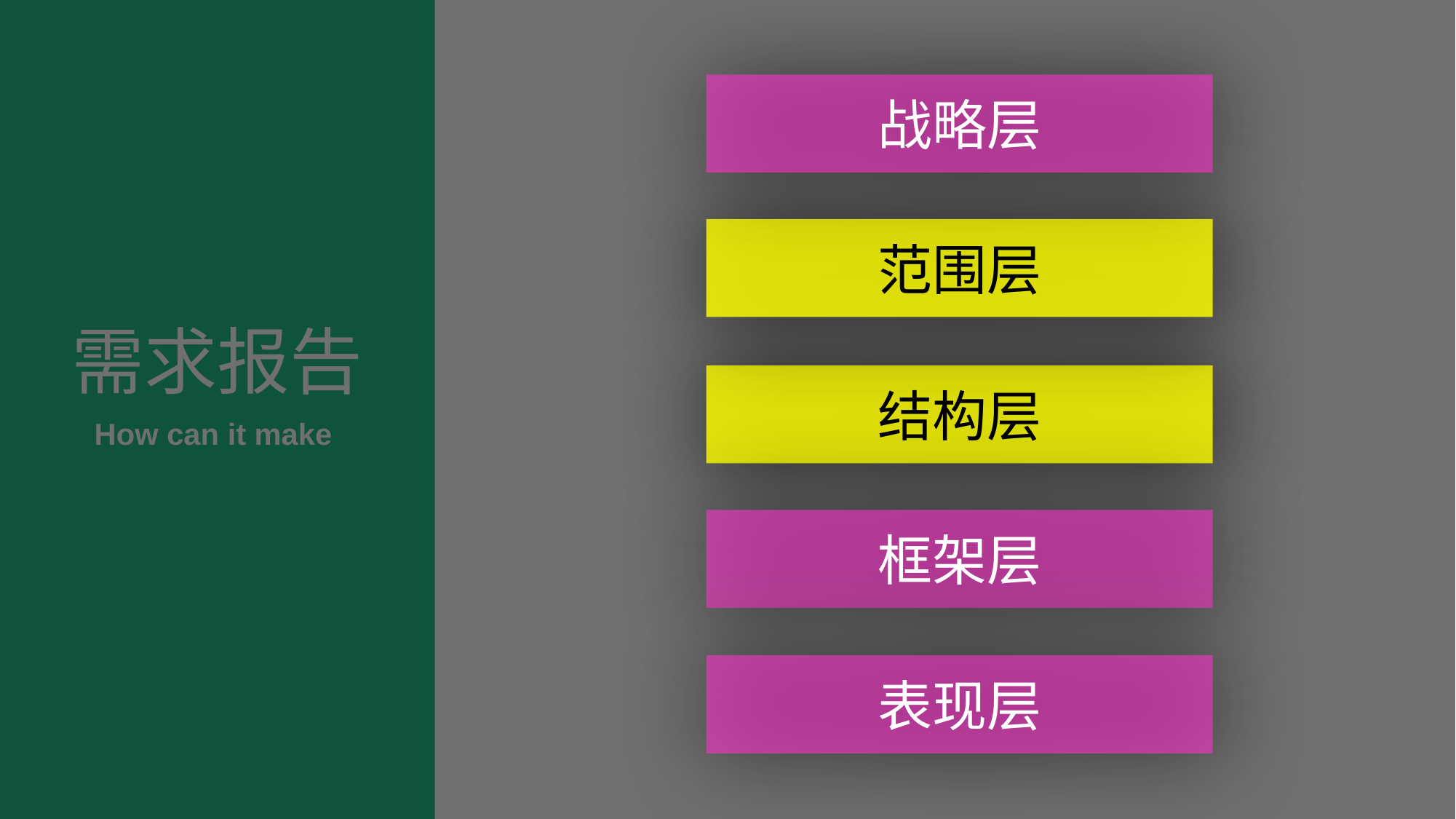

需求报告
How can it make
战略层
范围层
结构层
框架层
表现层